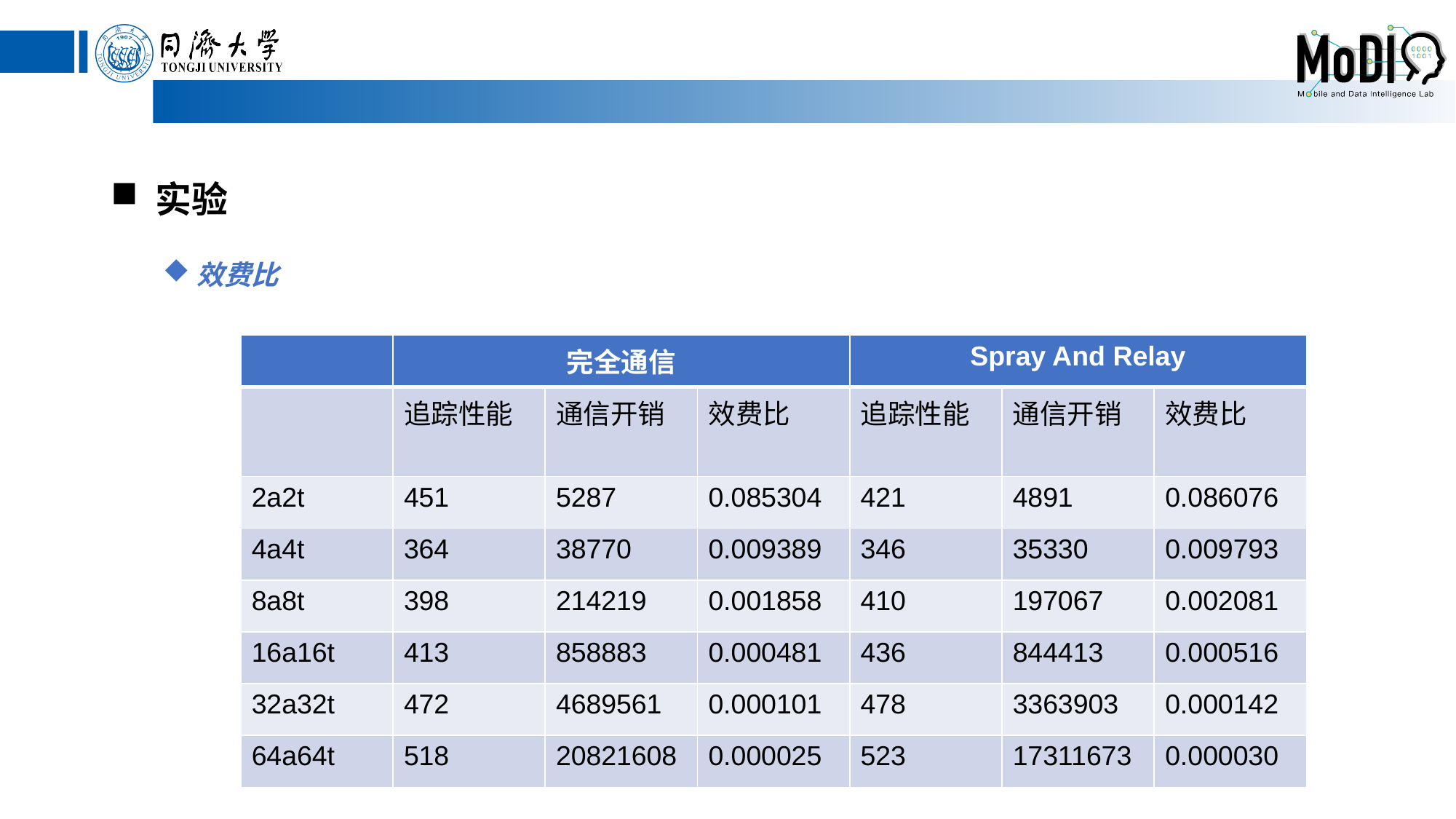

实验
效费比
|  | 完全通信 |  |  | Spray And Relay |  |  |
| --- | --- | --- | --- | --- | --- | --- |
|  | 追踪性能 | 通信开销 | 效费比 | 追踪性能 | 通信开销 | 效费比 |
| 2a2t | 451 | 5287 | 0.085304 | 421 | 4891 | 0.086076 |
| 4a4t | 364 | 38770 | 0.009389 | 346 | 35330 | 0.009793 |
| 8a8t | 398 | 214219 | 0.001858 | 410 | 197067 | 0.002081 |
| 16a16t | 413 | 858883 | 0.000481 | 436 | 844413 | 0.000516 |
| 32a32t | 472 | 4689561 | 0.000101 | 478 | 3363903 | 0.000142 |
| 64a64t | 518 | 20821608 | 0.000025 | 523 | 17311673 | 0.000030 |